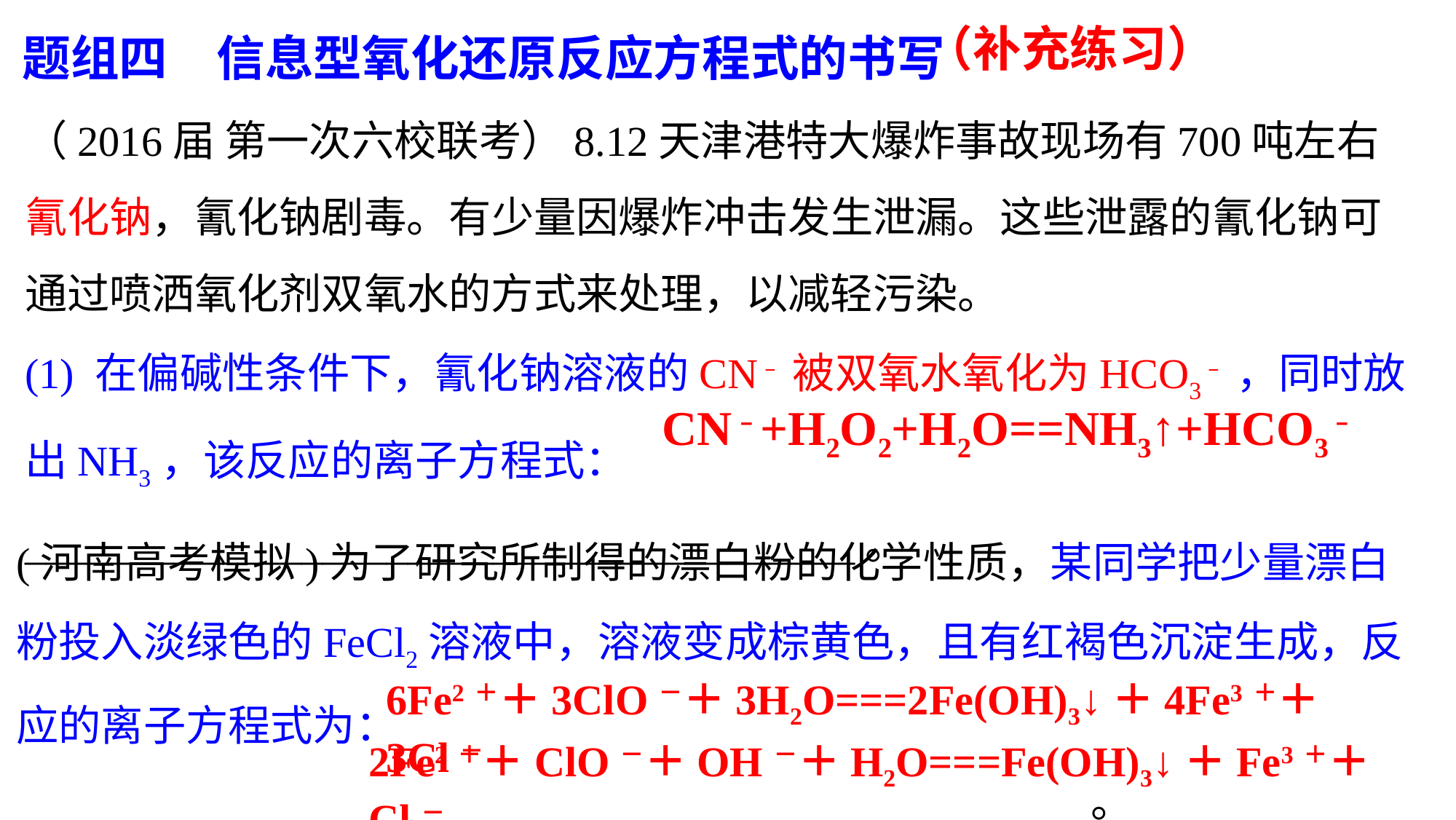

题组四　信息型氧化还原反应方程式的书写
（补充练习）
（2016届 第一次六校联考）8.12天津港特大爆炸事故现场有700吨左右
氰化钠，氰化钠剧毒。有少量因爆炸冲击发生泄漏。这些泄露的氰化钠可通过喷洒氧化剂双氧水的方式来处理，以减轻污染。
(1) 在偏碱性条件下，氰化钠溶液的CN﹣被双氧水氧化为HCO3﹣，同时放出NH3，该反应的离子方程式： _______________________________________。
CN﹣+H2O2+H2O==NH3↑+HCO3﹣
(河南高考模拟)为了研究所制得的漂白粉的化学性质，某同学把少量漂白粉投入淡绿色的FeCl2溶液中，溶液变成棕黄色，且有红褐色沉淀生成，反应的离子方程式为：__________________________________________________。
6Fe2＋＋3ClO－＋3H2O===2Fe(OH)3↓＋4Fe3＋＋3Cl－
2Fe2＋＋ClO－＋OH－＋H2O===Fe(OH)3↓＋Fe3＋＋Cl－